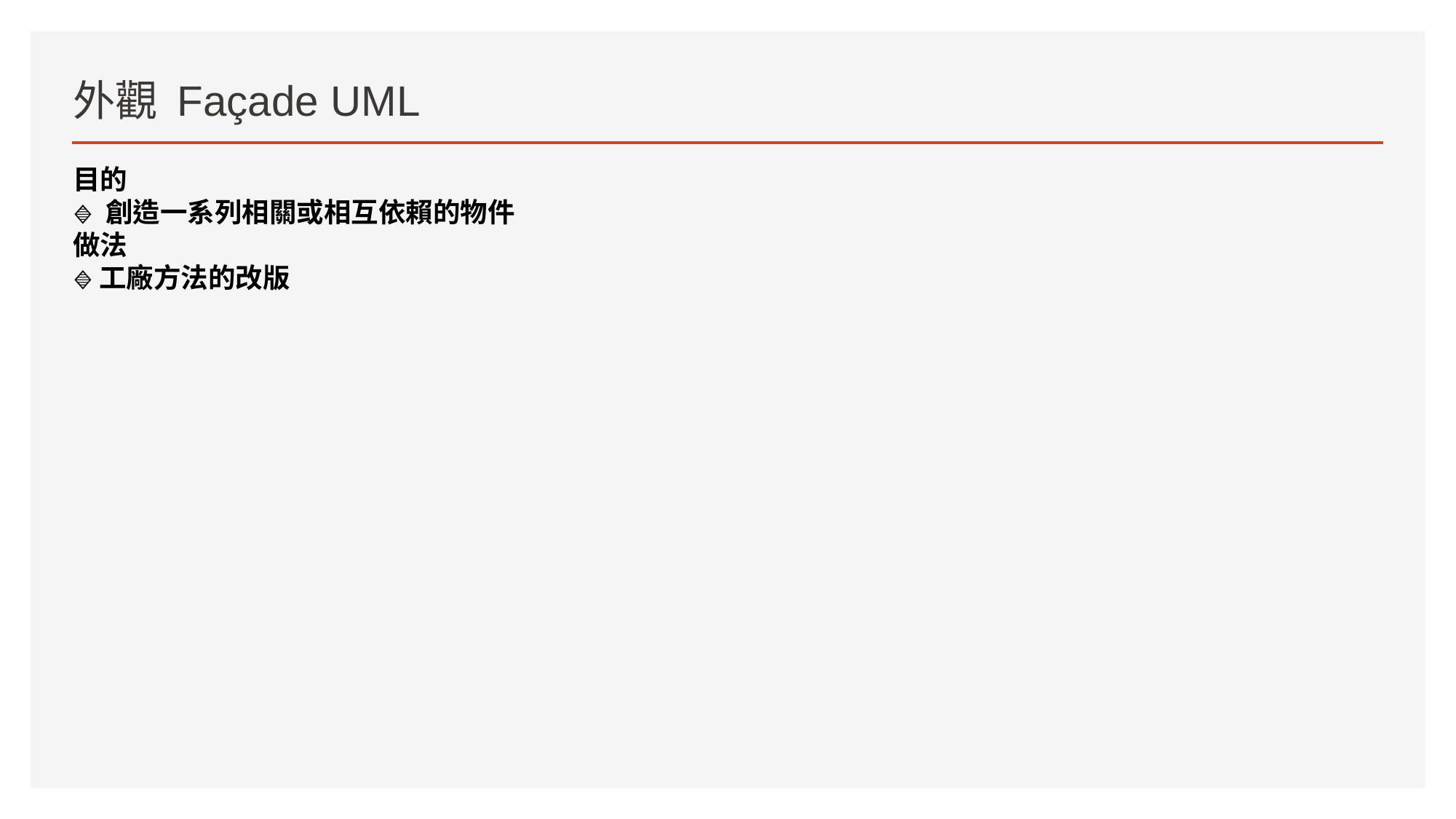

# 外觀 Façade UML
目的
🔹 創造一系列相關或相互依賴的物件
做法
🔹 工廠方法的改版